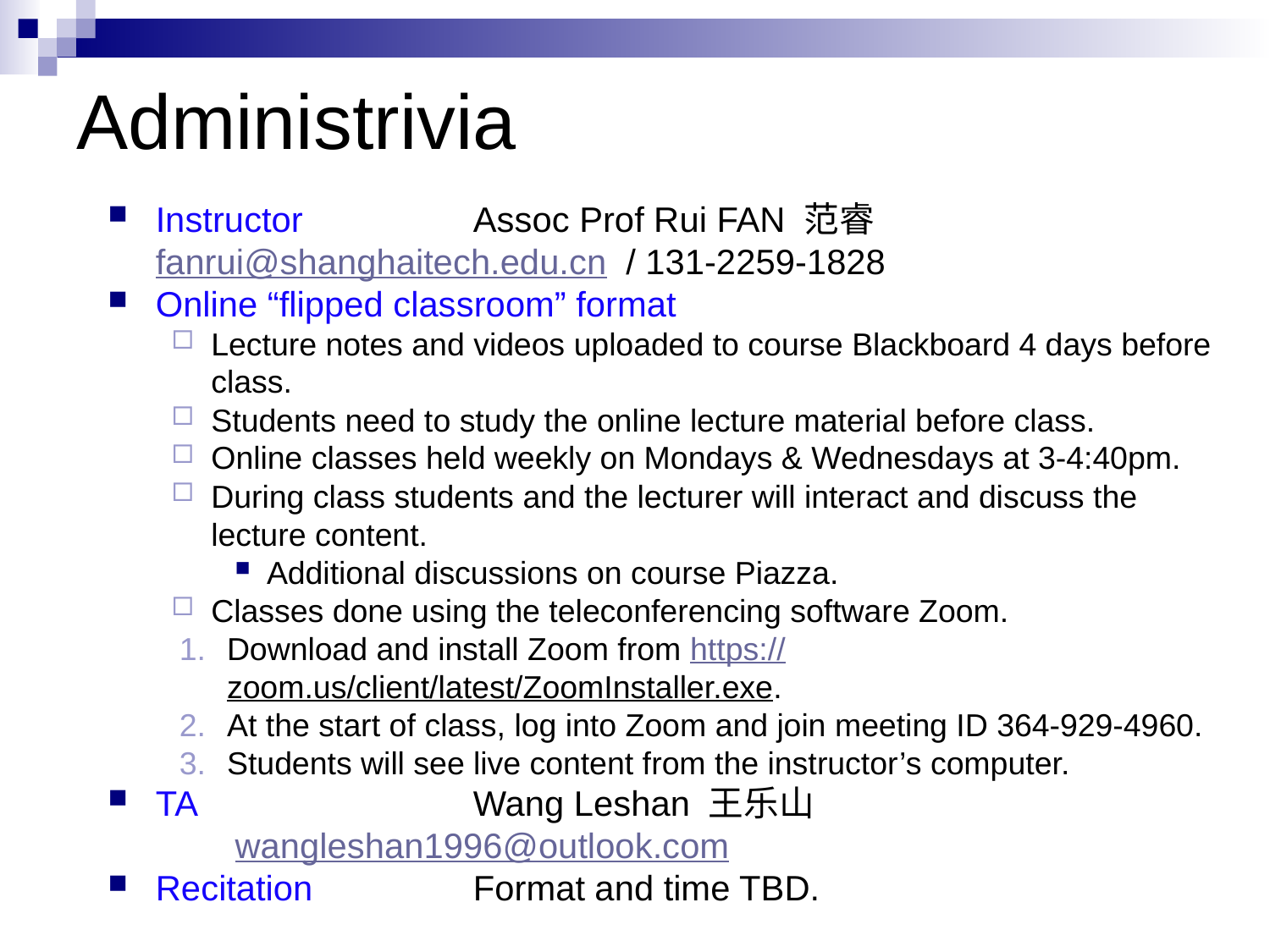

# Administrivia
Instructor 	Assoc Prof Rui FAN 范睿			fanrui@shanghaitech.edu.cn  / 131-2259-1828
Online “flipped classroom” format
Lecture notes and videos uploaded to course Blackboard 4 days before class.
Students need to study the online lecture material before class.
Online classes held weekly on Mondays & Wednesdays at 3-4:40pm.
During class students and the lecturer will interact and discuss the lecture content.
Additional discussions on course Piazza.
Classes done using the teleconferencing software Zoom.
Download and install Zoom from https://zoom.us/client/latest/ZoomInstaller.exe.
At the start of class, log into Zoom and join meeting ID 364-929-4960.
Students will see live content from the instructor’s computer.
TA	Wang Leshan 王乐山
	wangleshan1996@outlook.com
Recitation 	Format and time TBD.